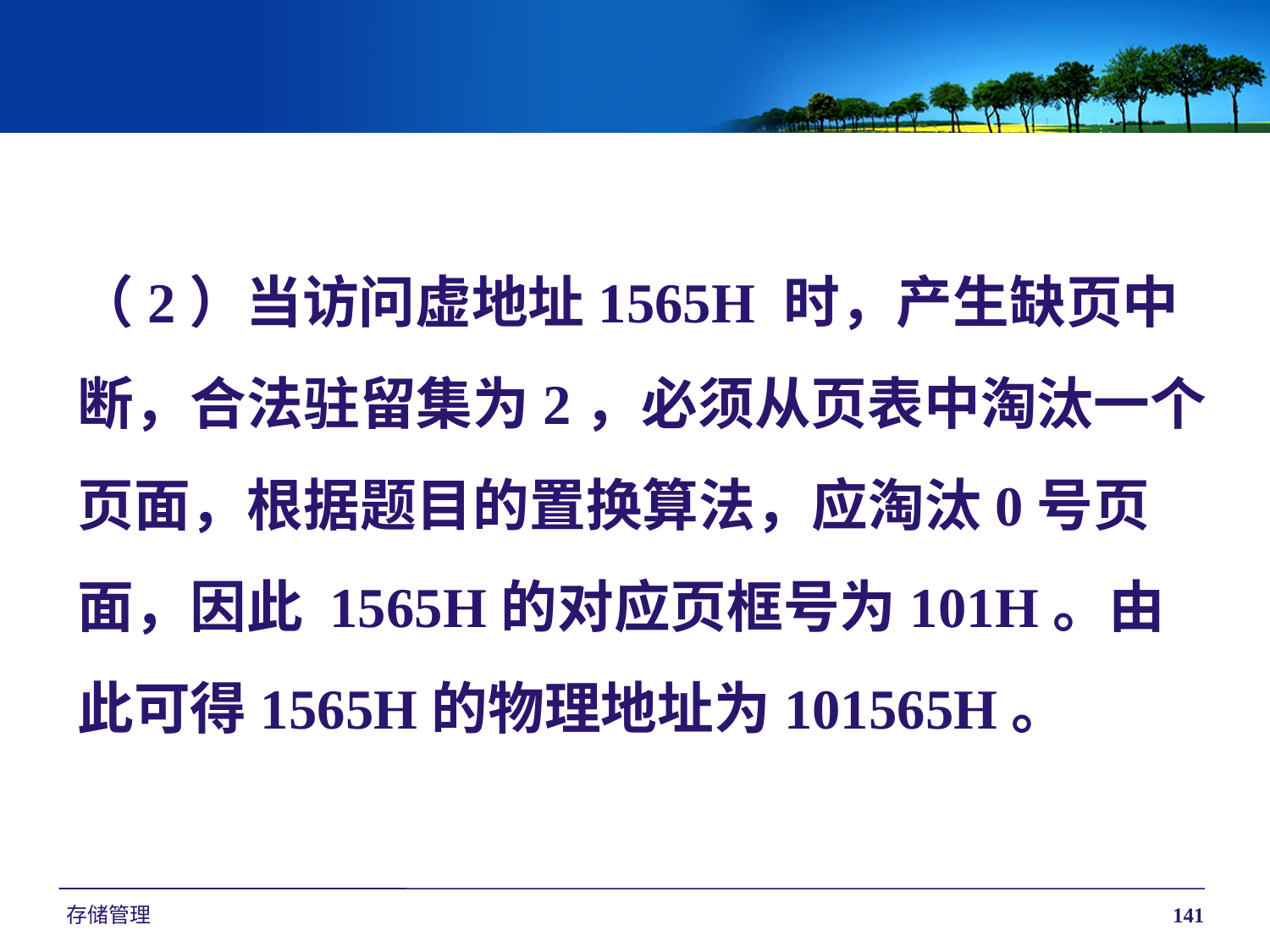

（2）当访问虚地址1565H 时，产生缺页中断，合法驻留集为2，必须从页表中淘汰一个页面，根据题目的置换算法，应淘汰0号页面，因此 1565H的对应页框号为101H。由此可得1565H的物理地址为101565H。
存储管理
141